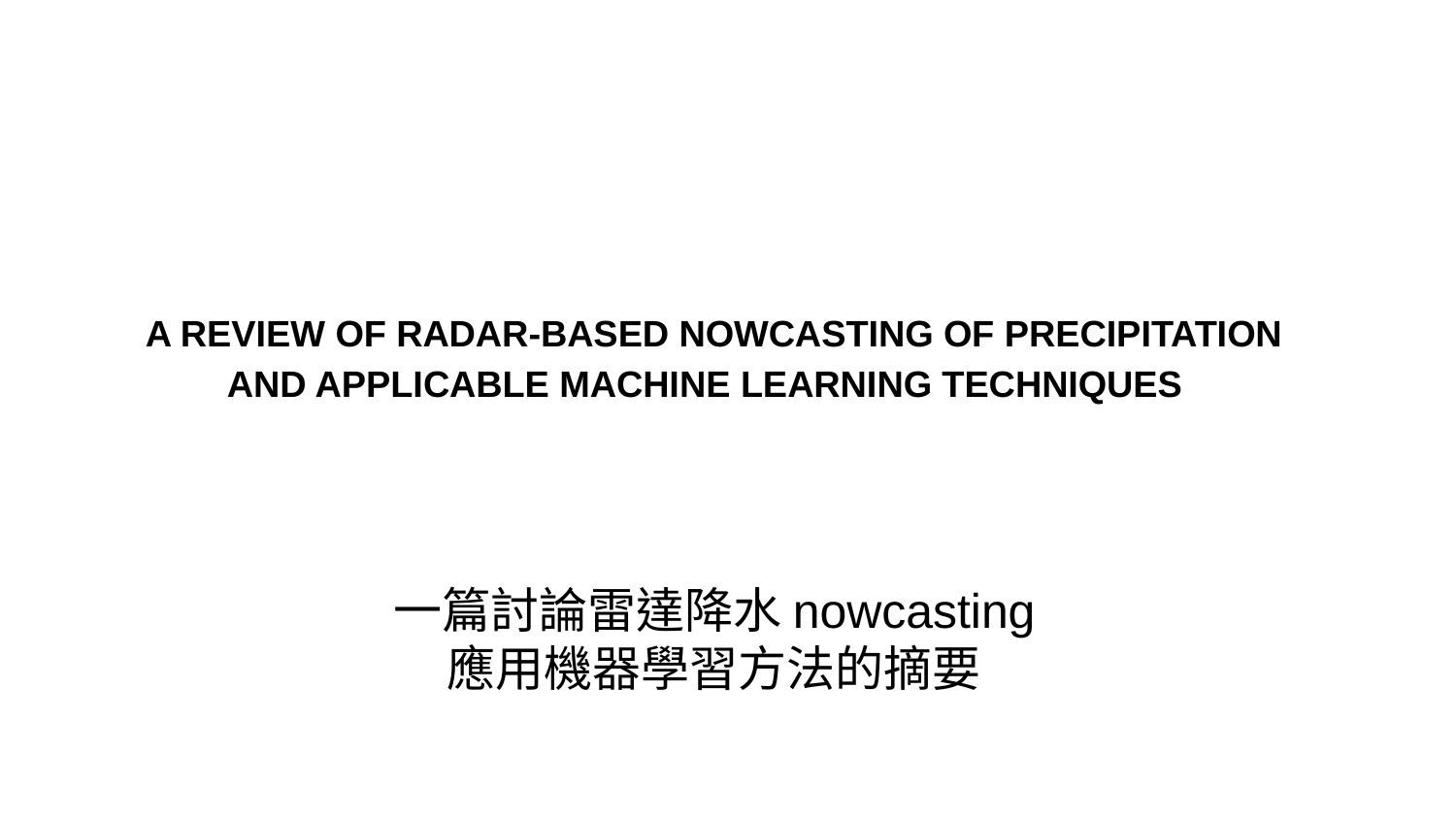

# A REVIEW OF RADAR-BASED NOWCASTING OF PRECIPITATION AND APPLICABLE MACHINE LEARNING TECHNIQUES
一篇討論雷達降水nowcasting
應用機器學習方法的摘要